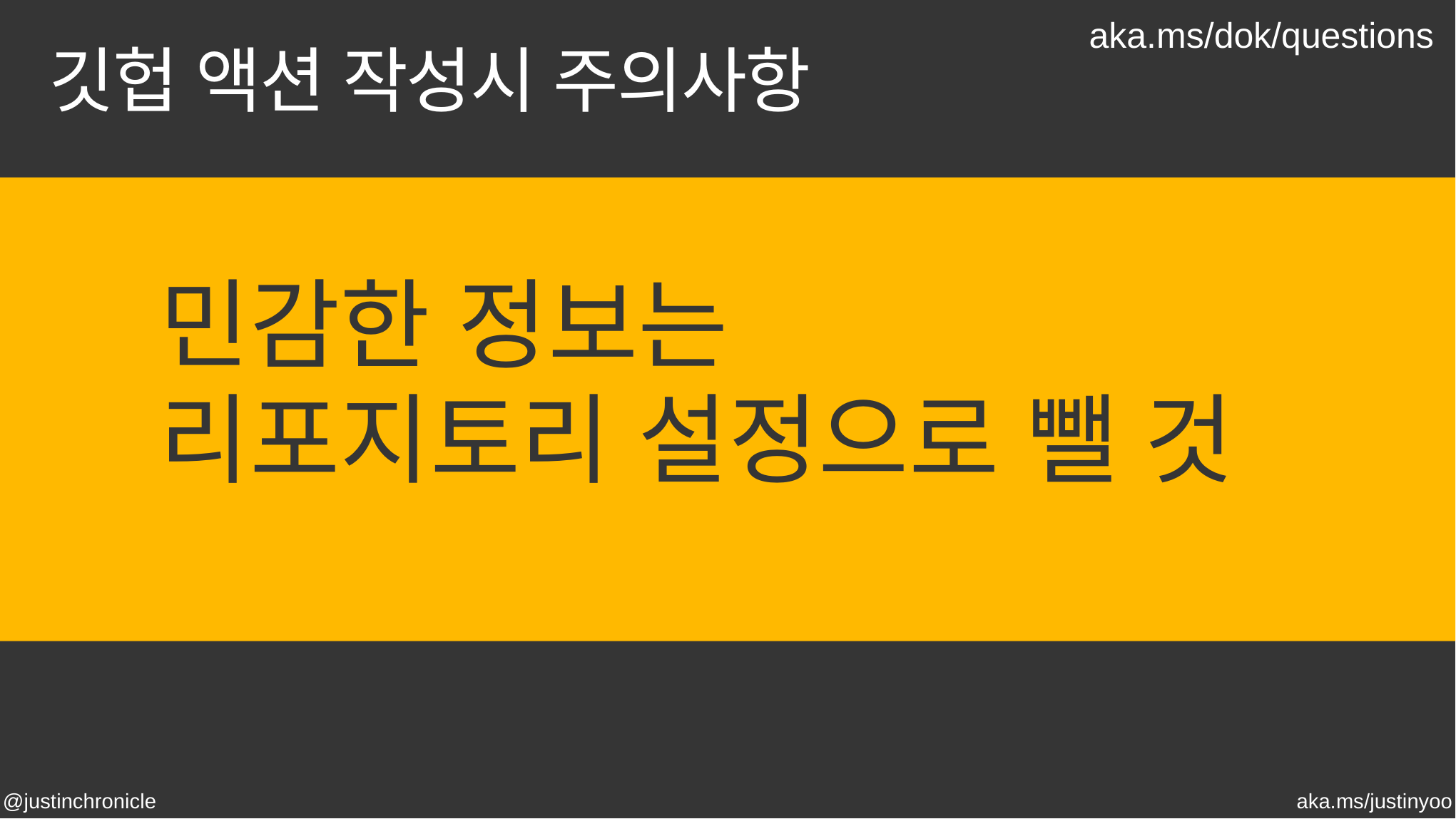

aka.ms/dok/questions
# 깃헙 액션 작성시 주의사항

민감한 정보는
리포지토리 설정으로 뺄 것